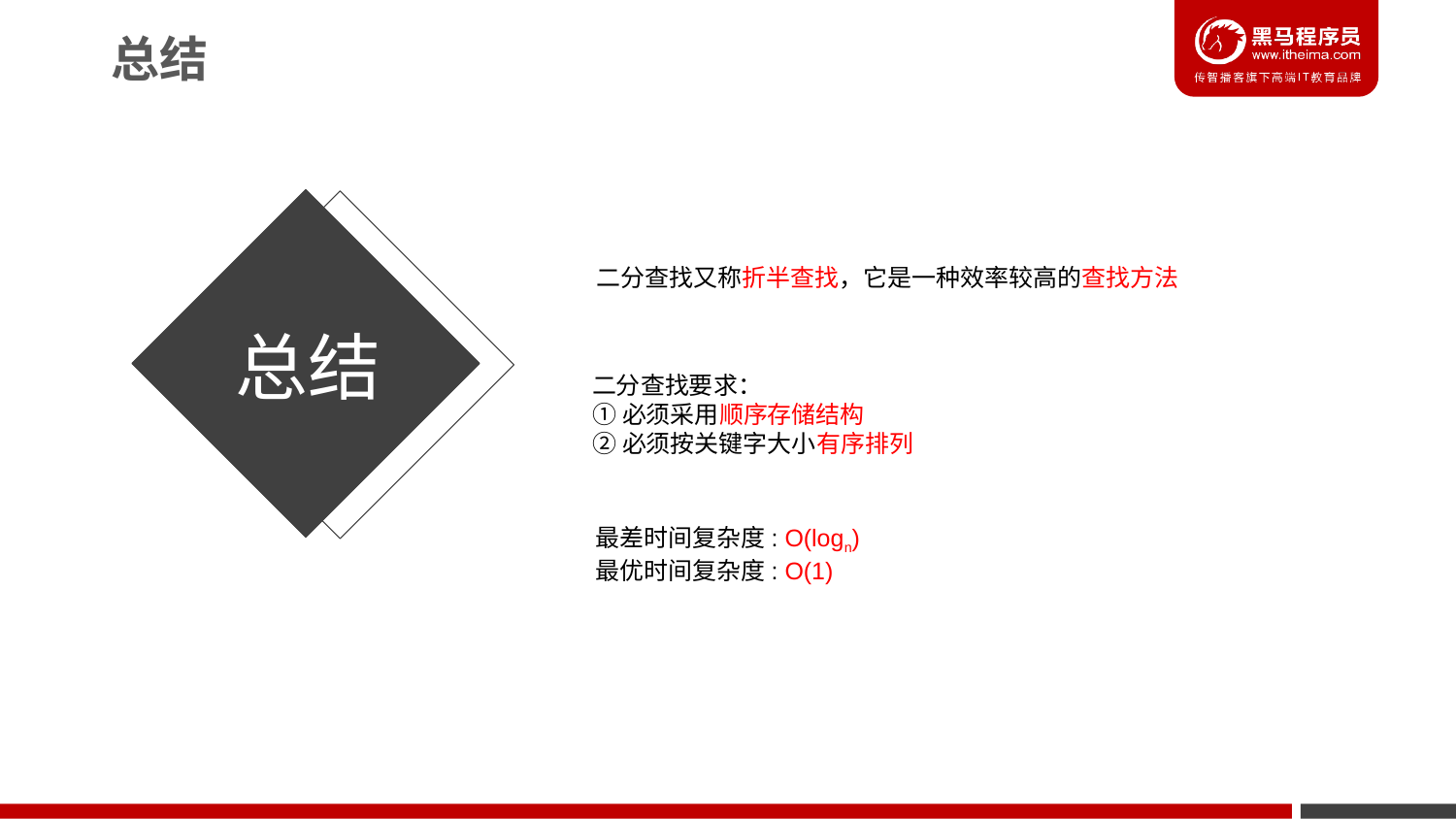

总结

二分查找又称折半查找，它是一种效率较高的查找方法
总结
二分查找要求：
①必须采用顺序存储结构
②必须按关键字大小有序排列
最差时间复杂度: O(logn)
最优时间复杂度: O(1)